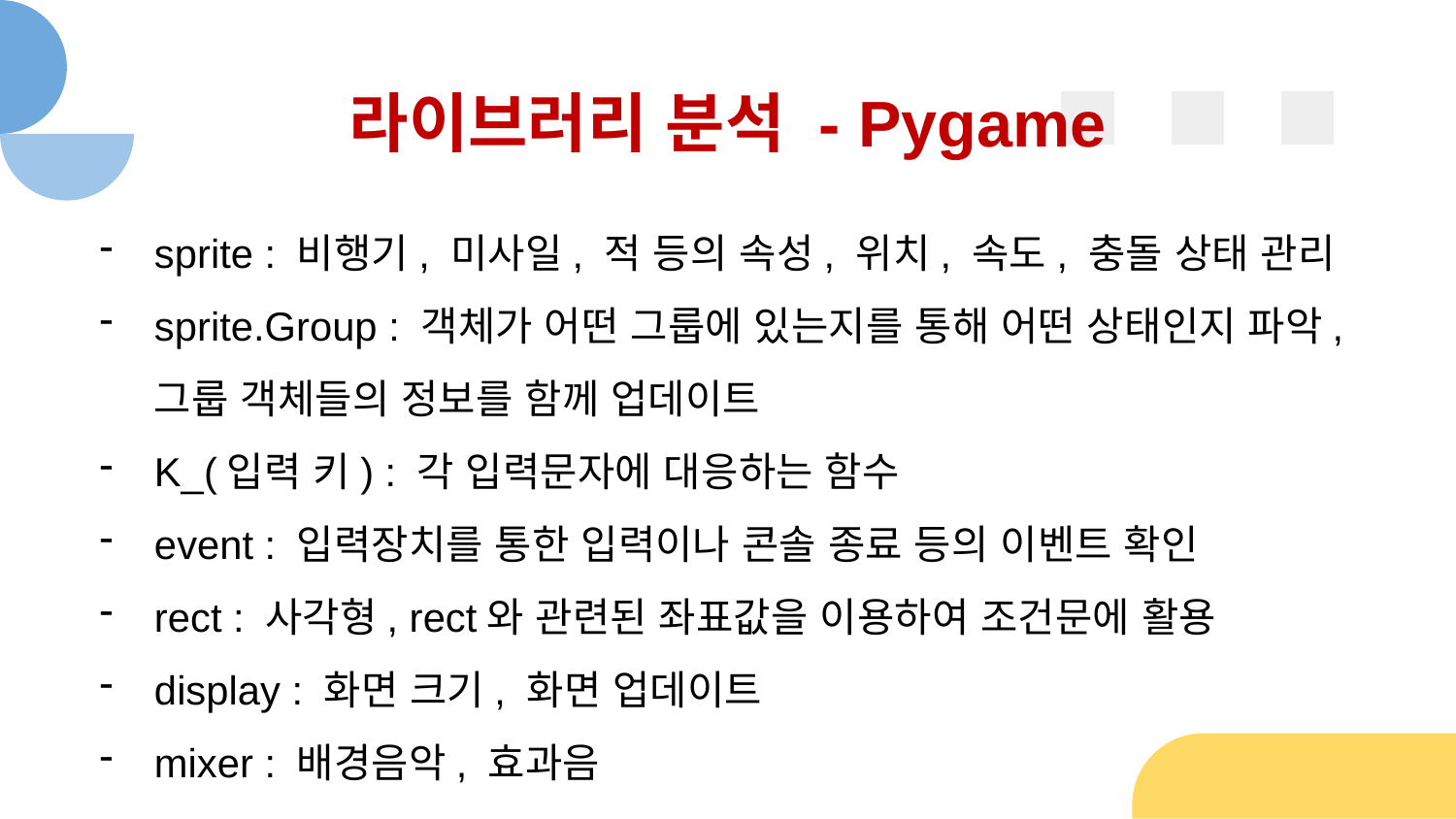

# 라이브러리 분석 - Pygame
sprite : 비행기, 미사일, 적 등의 속성, 위치, 속도, 충돌 상태 관리
sprite.Group : 객체가 어떤 그룹에 있는지를 통해 어떤 상태인지 파악, 그룹 객체들의 정보를 함께 업데이트
K_(입력 키) : 각 입력문자에 대응하는 함수
event : 입력장치를 통한 입력이나 콘솔 종료 등의 이벤트 확인
rect : 사각형, rect와 관련된 좌표값을 이용하여 조건문에 활용
display : 화면 크기, 화면 업데이트
mixer : 배경음악, 효과음